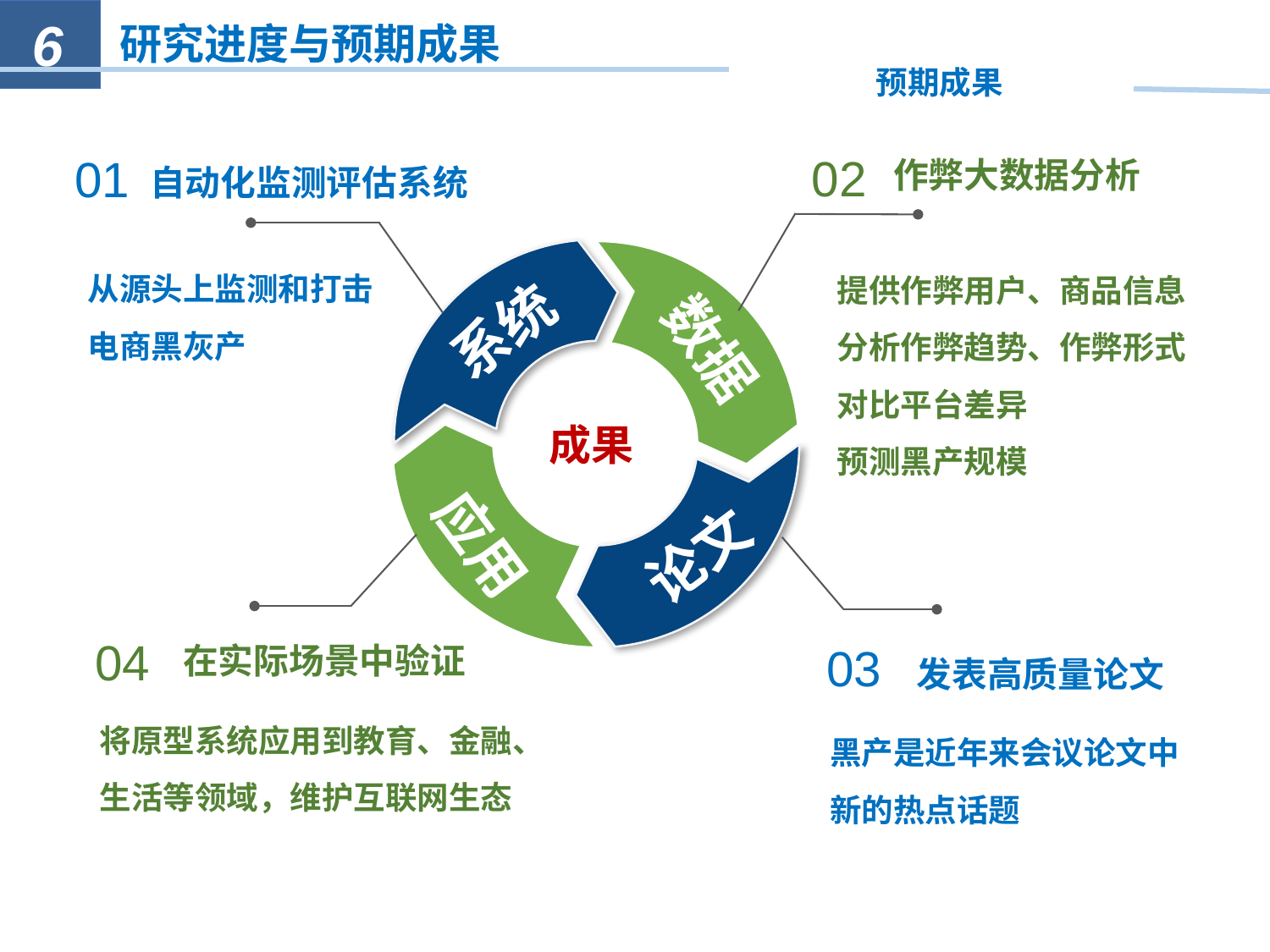

6
研究进度与预期成果
预期成果
自动化监测评估系统
01

从源头上监测和打击电商黑灰产
系统
作弊大数据分析

02

提供作弊用户、商品信息
分析作弊趋势、作弊形式
对比平台差异
预测黑产规模

数据

论文
03

黑产是近年来会议论文中新的热点话题
 发表高质量论文

成果

应用
 在实际场景中验证

将原型系统应用到教育、金融、生活等领域，维护互联网生态

04